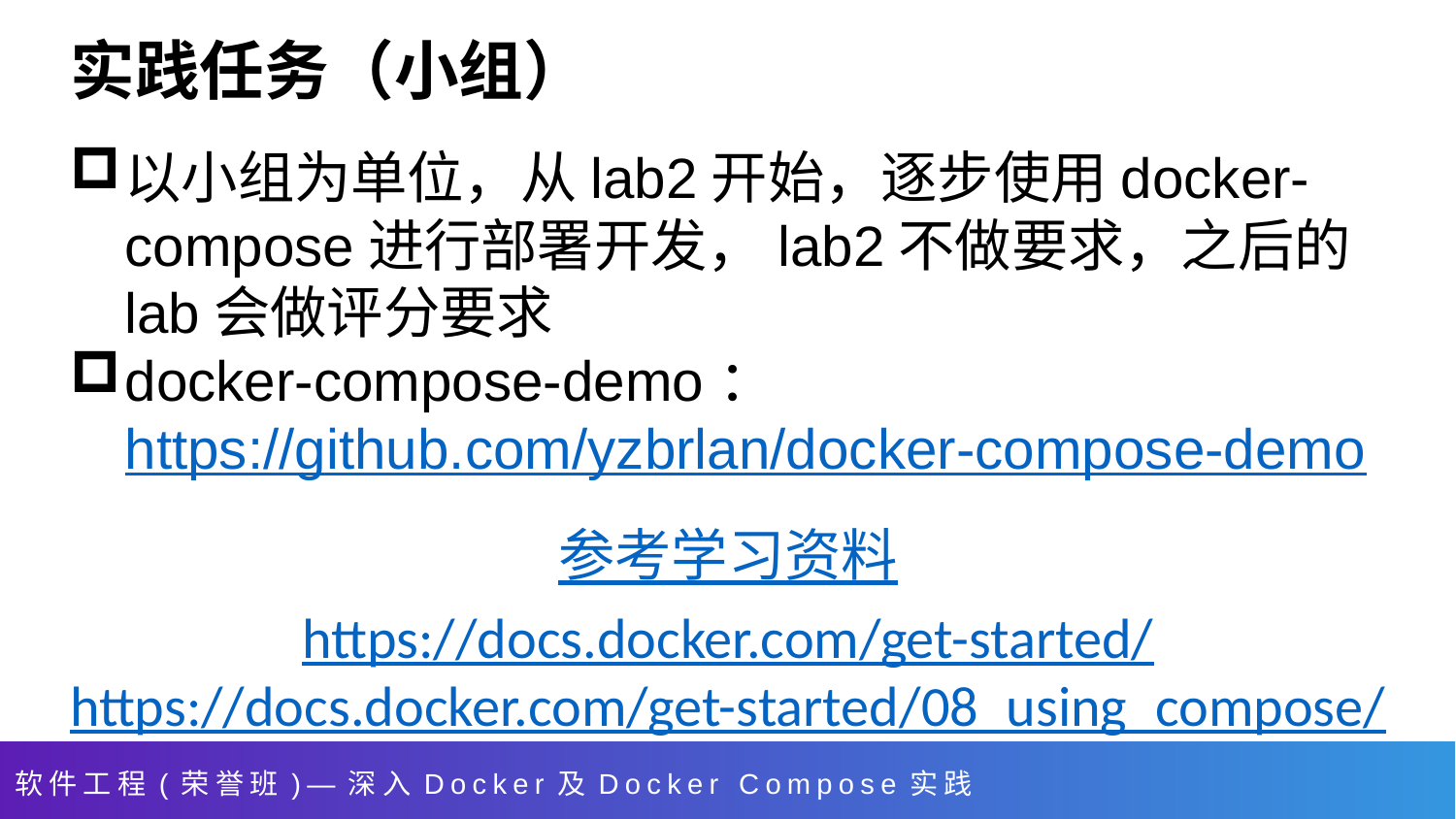

# 实践任务（小组）
以小组为单位，从lab2开始，逐步使用docker-compose进行部署开发，lab2不做要求，之后的lab会做评分要求
docker-compose-demo：https://github.com/yzbrlan/docker-compose-demo
参考学习资料
https://docs.docker.com/get-started/
https://docs.docker.com/get-started/08_using_compose/